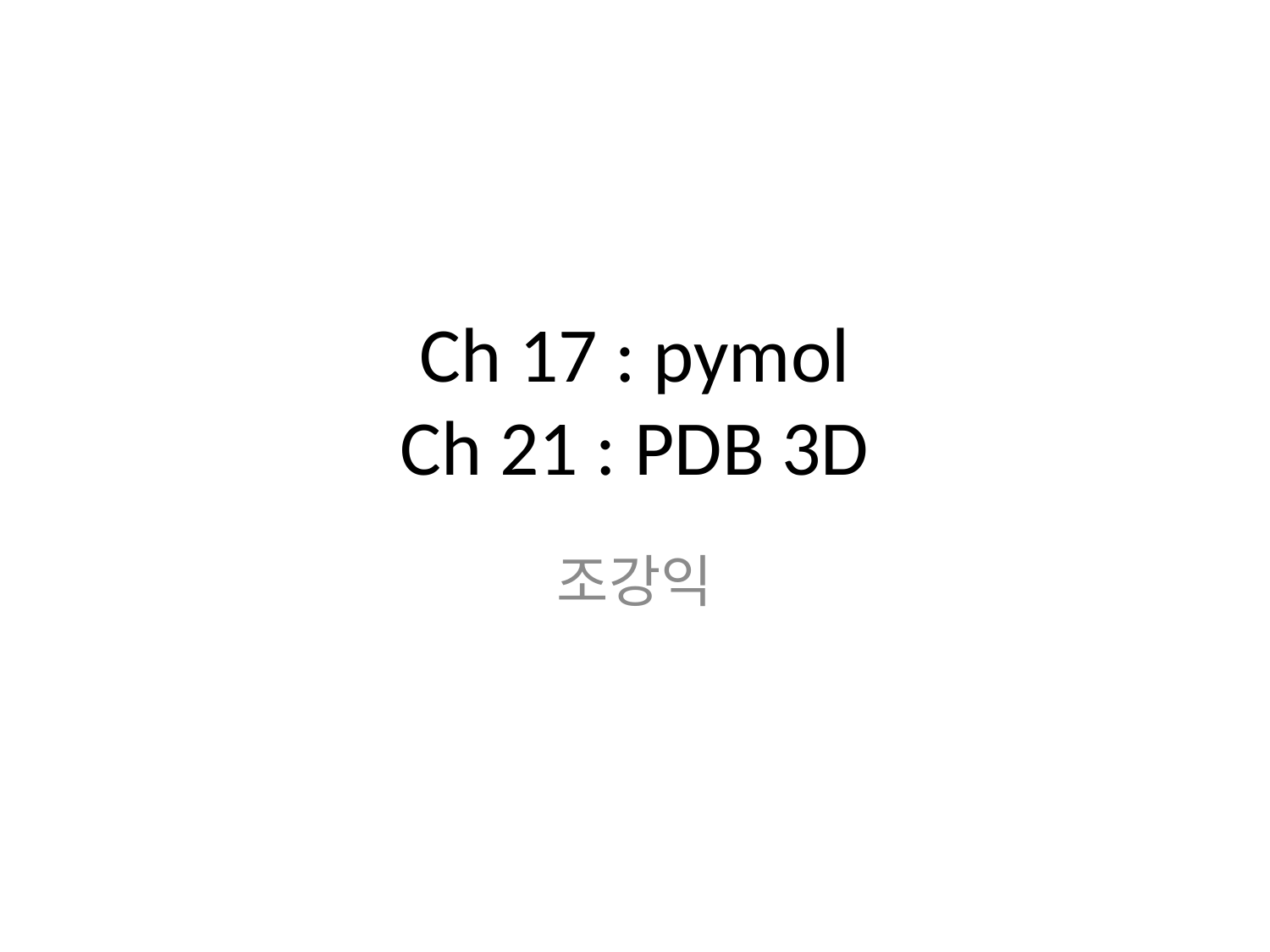

# Ch 17 : pymol Ch 21 : PDB 3D
조강익